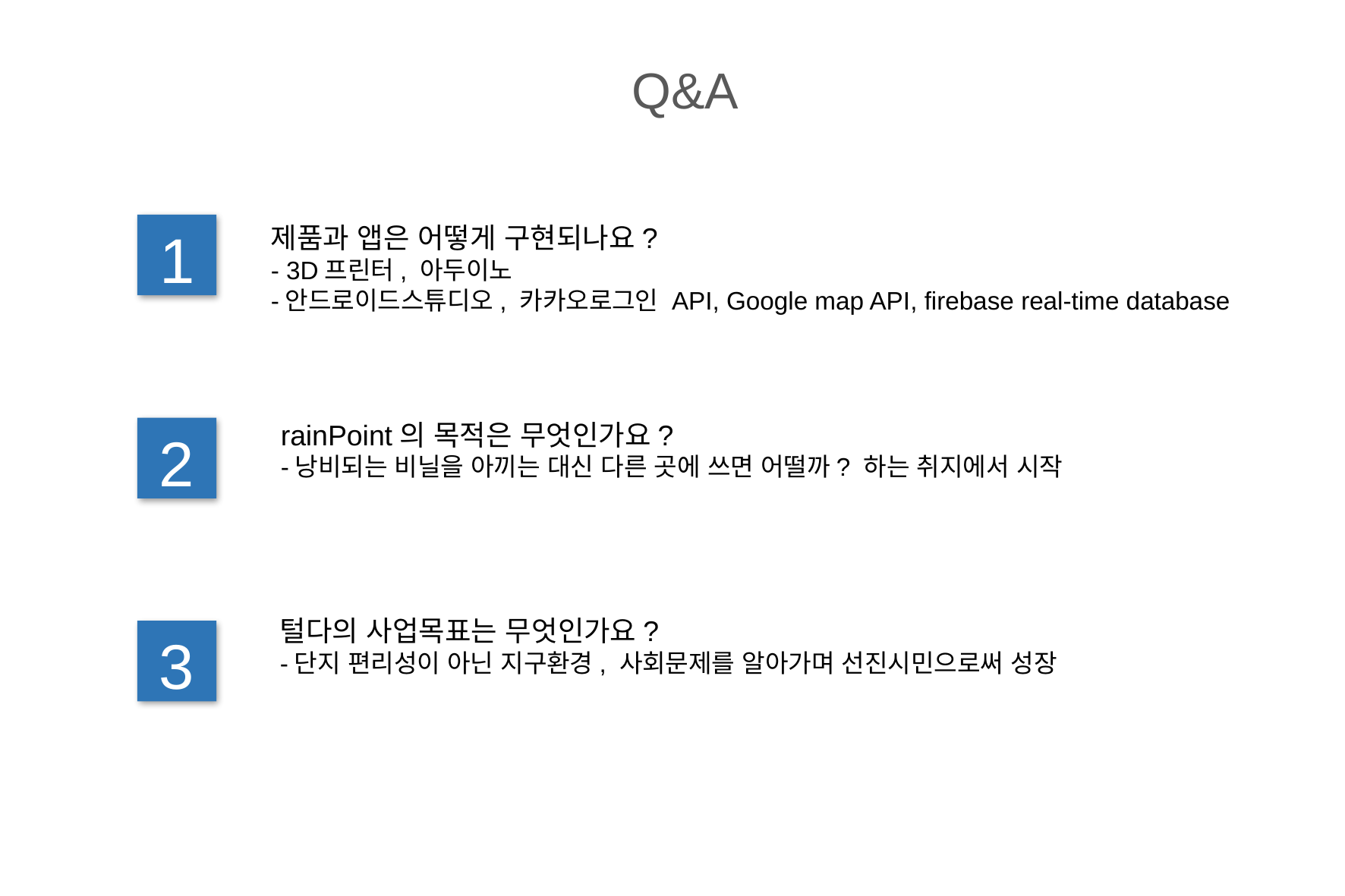

Q&A

1
제품과 앱은 어떻게 구현되나요?
- 3D프린터, 아두이노
-안드로이드스튜디오, 카카오로그인 API, Google map API, firebase real-time database
rainPoint의 목적은 무엇인가요?
-낭비되는 비닐을 아끼는 대신 다른 곳에 쓰면 어떨까? 하는 취지에서 시작

2
털다의 사업목표는 무엇인가요?
-단지 편리성이 아닌 지구환경, 사회문제를 알아가며 선진시민으로써 성장

3